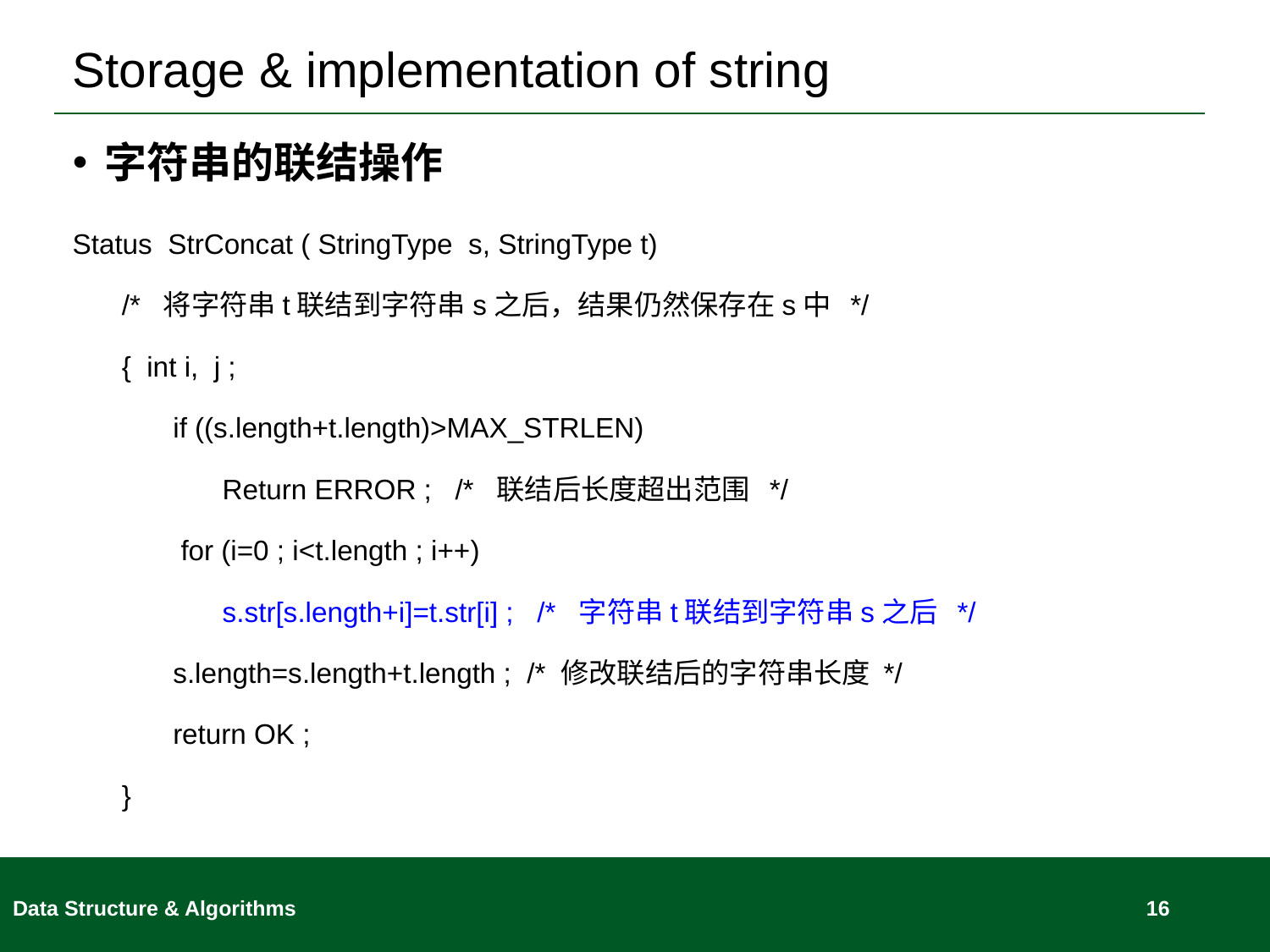

# Storage & implementation of string
字符串的联结操作

Status  StrConcat ( StringType  s, StringType t)
/*  将字符串t联结到字符串s之后，结果仍然保存在s中  */
{  int i,  j ;
if ((s.length+t.length)>MAX_STRLEN)
Return ERROR ;   /*  联结后长度超出范围  */
 for (i=0 ; i<t.length ; i++)
s.str[s.length+i]=t.str[i] ;   /*  字符串t联结到字符串s之后  */
s.length=s.length+t.length ;  /* 修改联结后的字符串长度 */
return OK ;
}
Data Structure & Algorithms
16